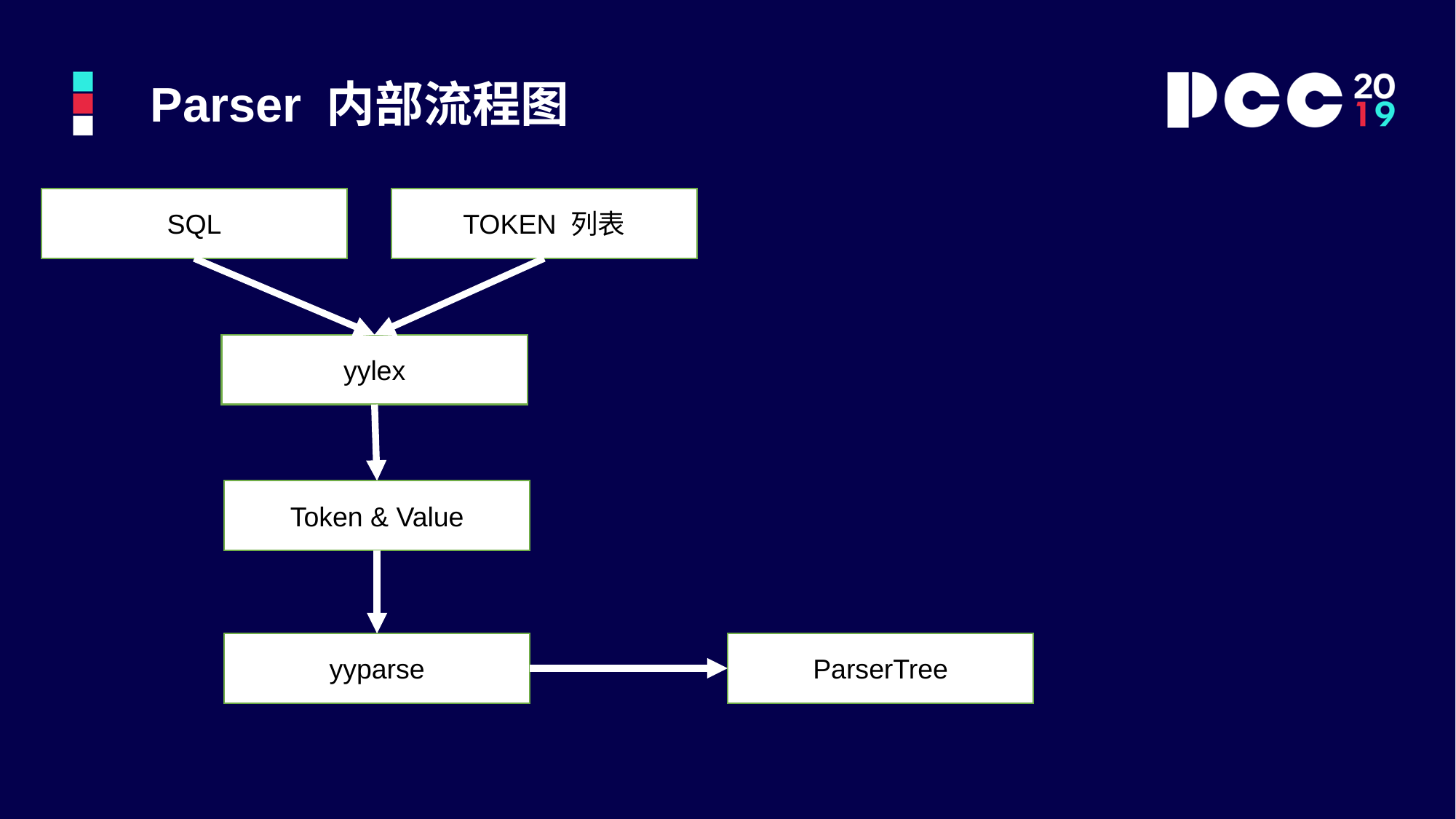

Parser 内部流程图
TOKEN 列表
SQL
yylex
Token & Value
ParserTree
yyparse